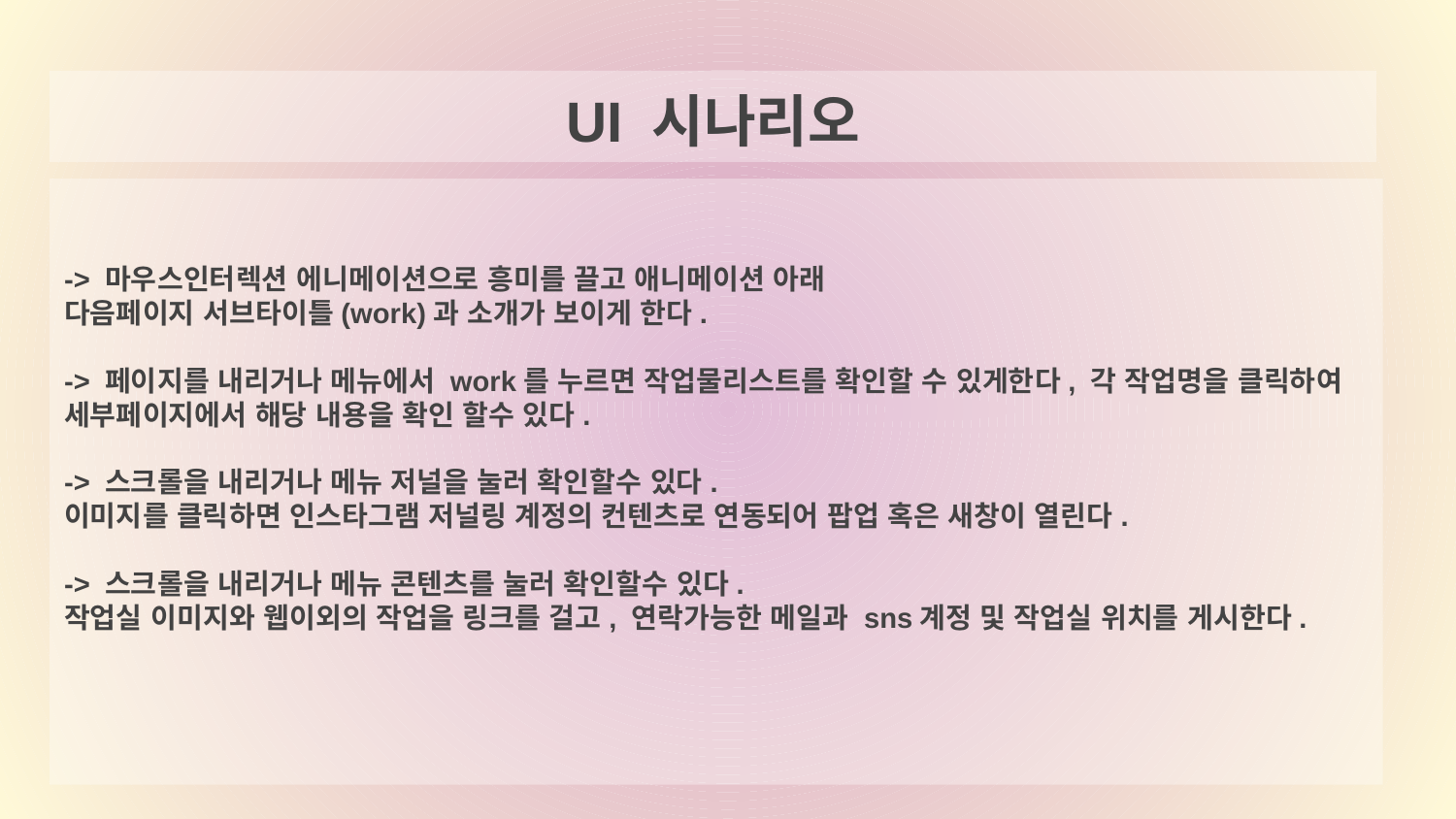

UI 시나리오
# -> 마우스인터렉션 에니메이션으로 흥미를 끌고 애니메이션 아래
다음페이지 서브타이틀(work)과 소개가 보이게 한다.

-> 페이지를 내리거나 메뉴에서 work를 누르면 작업물리스트를 확인할 수 있게한다, 각 작업명을 클릭하여 세부페이지에서 해당 내용을 확인 할수 있다.

-> 스크롤을 내리거나 메뉴 저널을 눌러 확인할수 있다.
이미지를 클릭하면 인스타그램 저널링 계정의 컨텐츠로 연동되어 팝업 혹은 새창이 열린다.

-> 스크롤을 내리거나 메뉴 콘텐츠를 눌러 확인할수 있다.
작업실 이미지와 웹이외의 작업을 링크를 걸고, 연락가능한 메일과 sns계정 및 작업실 위치를 게시한다.